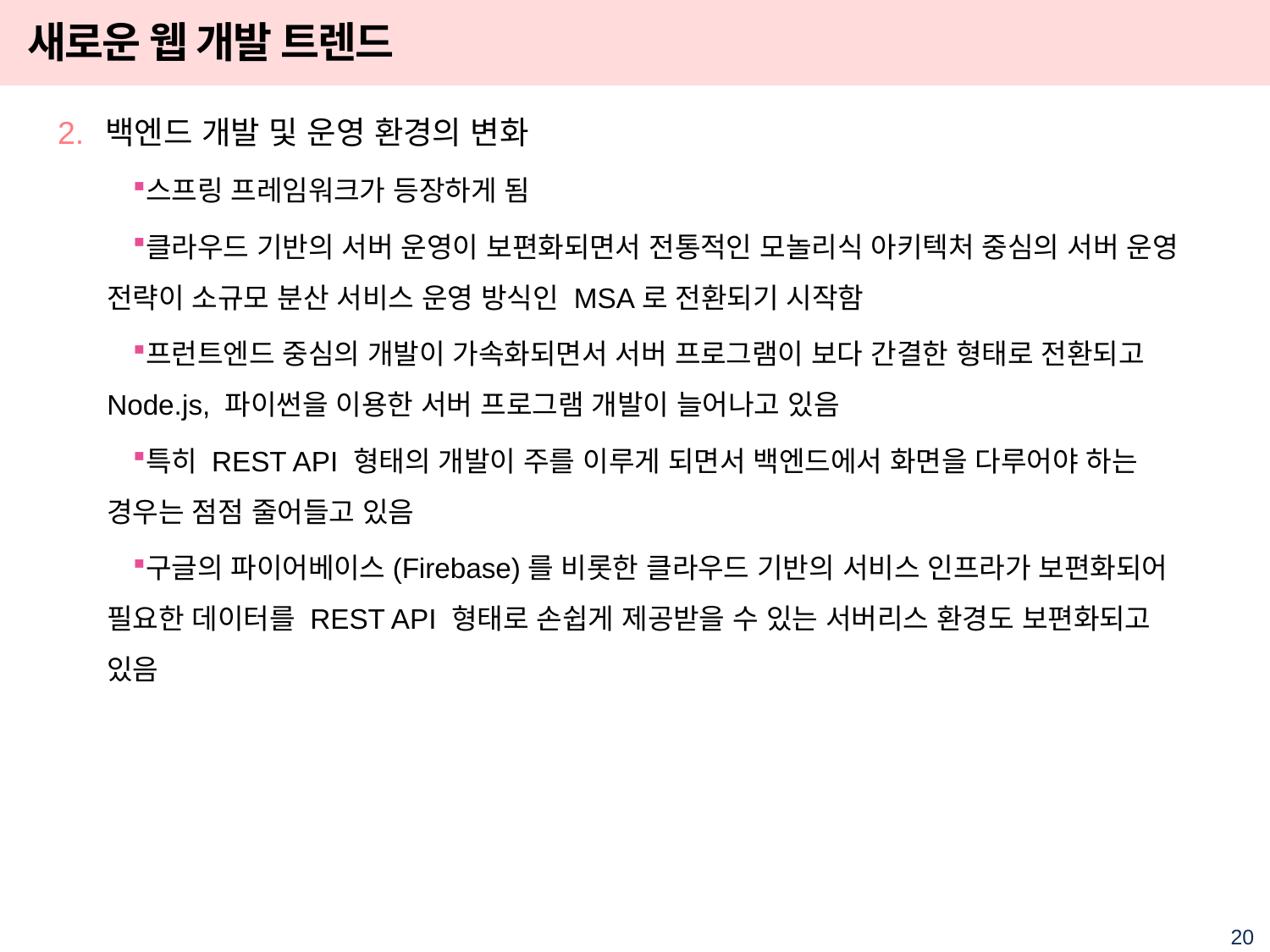

# 새로운 웹 개발 트렌드
백엔드 개발 및 운영 환경의 변화
스프링 프레임워크가 등장하게 됨
클라우드 기반의 서버 운영이 보편화되면서 전통적인 모놀리식 아키텍처 중심의 서버 운영 전략이 소규모 분산 서비스 운영 방식인 MSA로 전환되기 시작함
프런트엔드 중심의 개발이 가속화되면서 서버 프로그램이 보다 간결한 형태로 전환되고 Node.js, 파이썬을 이용한 서버 프로그램 개발이 늘어나고 있음
특히 REST API 형태의 개발이 주를 이루게 되면서 백엔드에서 화면을 다루어야 하는 경우는 점점 줄어들고 있음
구글의 파이어베이스(Firebase)를 비롯한 클라우드 기반의 서비스 인프라가 보편화되어 필요한 데이터를 REST API 형태로 손쉽게 제공받을 수 있는 서버리스 환경도 보편화되고 있음